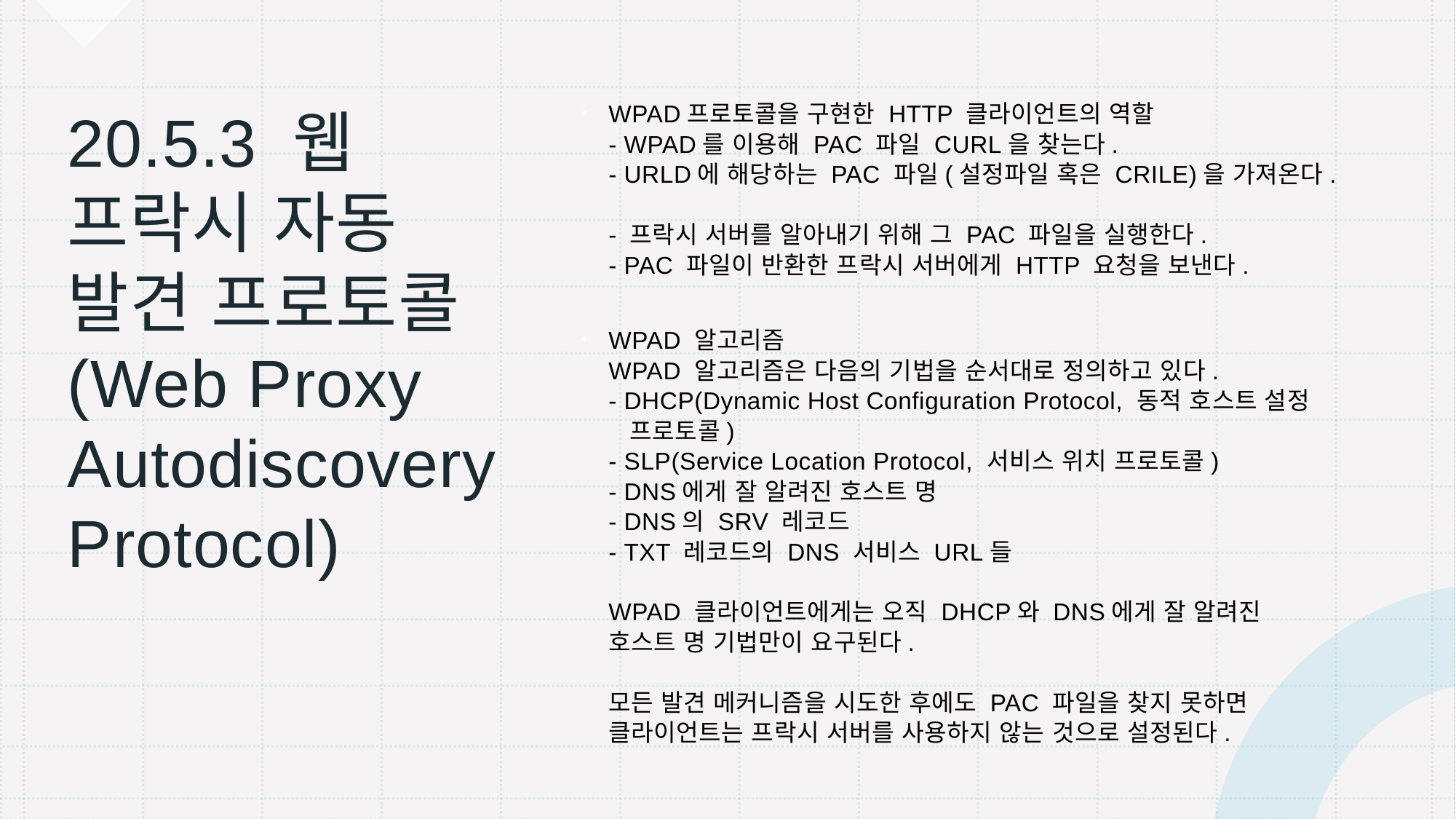

WPAD프로토콜을 구현한 HTTP 클라이언트의 역할
- WPAD를 이용해 PAC 파일 CURL을 찾는다.
- URLD에 해당하는 PAC 파일(설정파일 혹은 CRILE)을 가져온다.
- 프락시 서버를 알아내기 위해 그 PAC 파일을 실행한다.
- PAC 파일이 반환한 프락시 서버에게 HTTP 요청을 보낸다.

WPAD 알고리즘
WPAD 알고리즘은 다음의 기법을 순서대로 정의하고 있다.
- DHCP(Dynamic Host Configuration Protocol, 동적 호스트 설정
   프로토콜)
- SLP(Service Location Protocol, 서비스 위치 프로토콜)
- DNS에게 잘 알려진 호스트 명
- DNS의 SRV 레코드
- TXT 레코드의 DNS 서비스 URL들
WPAD 클라이언트에게는 오직 DHCP와 DNS에게 잘 알려진 호스트 명 기법만이 요구된다.
모든 발견 메커니즘을 시도한 후에도 PAC 파일을 찾지 못하면 클라이언트는 프락시 서버를 사용하지 않는 것으로 설정된다.
# 20.5.3 웹 프락시 자동 발견 프로토콜(Web Proxy Autodiscovery Protocol)